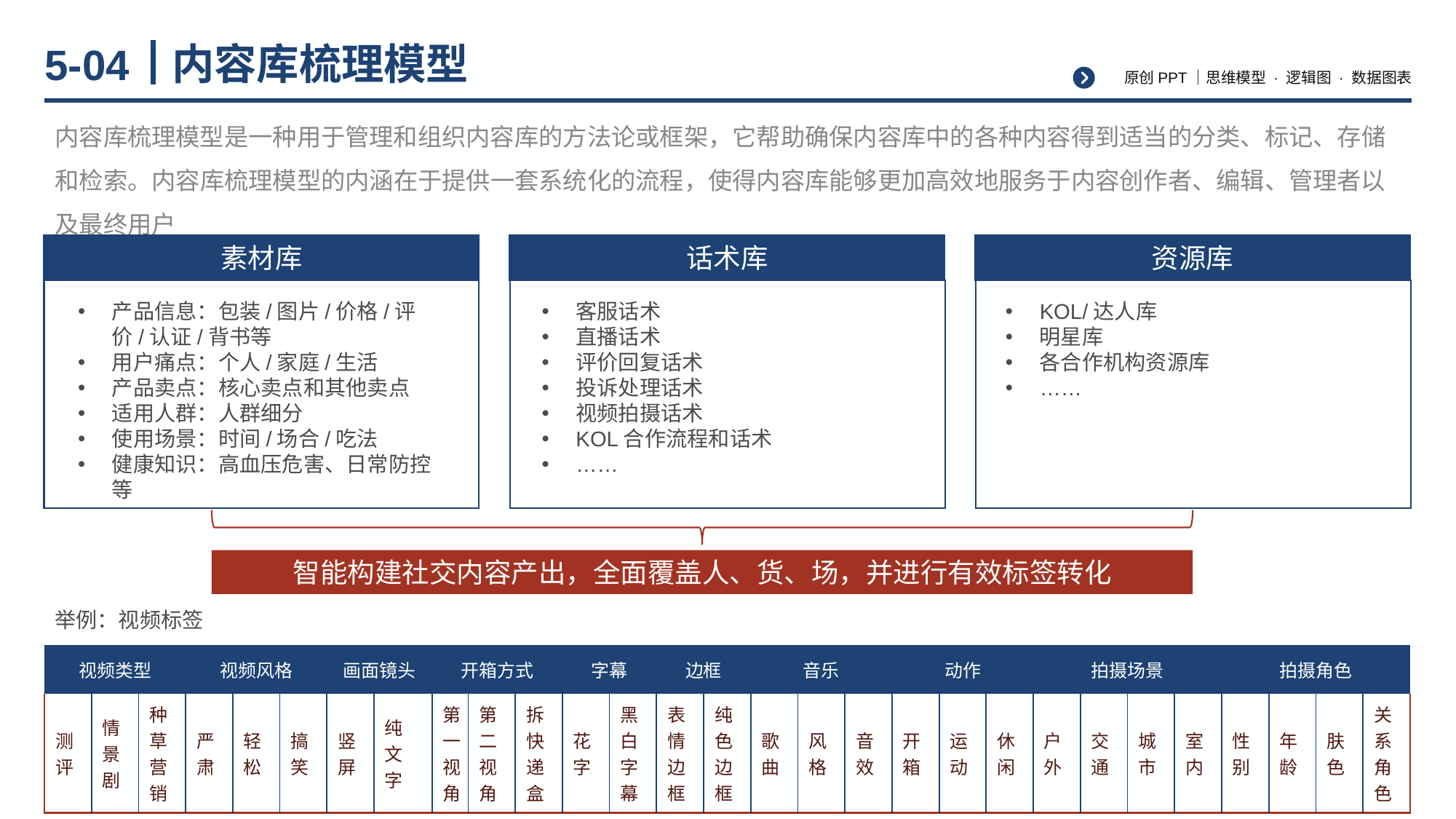

# 内容库梳理模型
5-04
内容库梳理模型是一种用于管理和组织内容库的方法论或框架，它帮助确保内容库中的各种内容得到适当的分类、标记、存储和检索。内容库梳理模型的内涵在于提供一套系统化的流程，使得内容库能够更加高效地服务于内容创作者、编辑、管理者以及最终用户
素材库
话术库
资源库

产品信息：包装/图片/价格/评价/认证/背书等
用户痛点：个人/家庭/生活
产品卖点：核心卖点和其他卖点
适用人群：人群细分
使用场景：时间/场合/吃法
健康知识：高血压危害、日常防控等
客服话术
直播话术
评价回复话术
投诉处理话术
视频拍摄话术
KOL合作流程和话术
……
KOL/达人库
明星库
各合作机构资源库
……
智能构建社交内容产出，全面覆盖人、货、场，并进行有效标签转化
举例：视频标签
| 视频类型 |  |  | 视频风格 |  |  | 画面镜头 |  | 开箱方式 |  |  | 字幕 |  | 边框 |  | 音乐 |  |  | 动作 |  |  | 拍摄场景 |  |  |  | 拍摄角色 |  |  |  |
| --- | --- | --- | --- | --- | --- | --- | --- | --- | --- | --- | --- | --- | --- | --- | --- | --- | --- | --- | --- | --- | --- | --- | --- | --- | --- | --- | --- | --- |
| 测评 | 情景剧 | 种草营销 | 严肃 | 轻松 | 搞笑 | 竖屏 | 纯 文 字 | 第一视角 | 第二视角 | 拆快递盒 | 花字 | 黑白字幕 | 表情边框 | 纯色边框 | 歌曲 | 风格 | 音效 | 开箱 | 运动 | 休闲 | 户外 | 交通 | 城市 | 室内 | 性别 | 年龄 | 肤色 | 关系角色 |